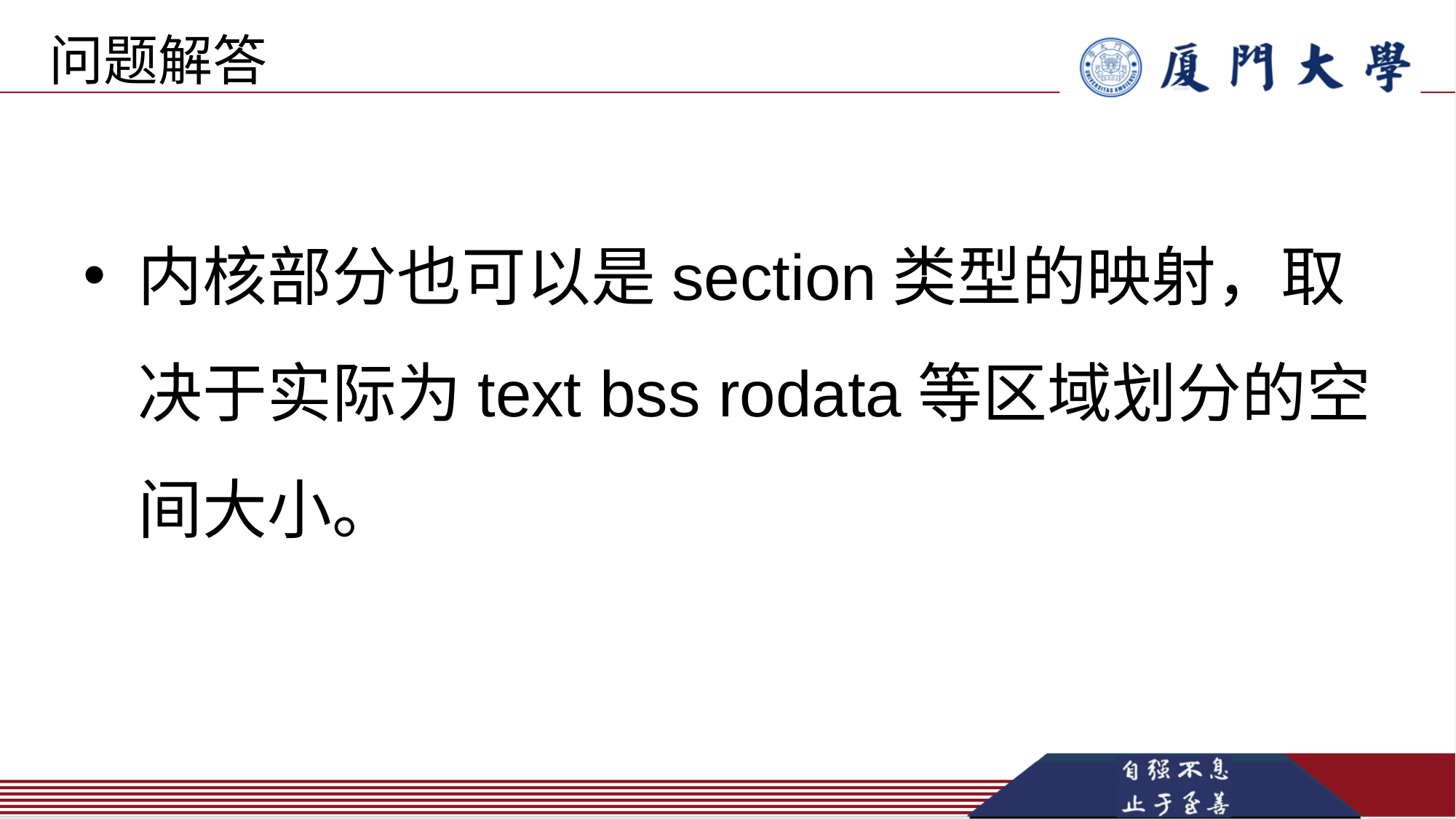

# 问题解答
内核部分也可以是section类型的映射，取决于实际为text bss rodata等区域划分的空间大小。